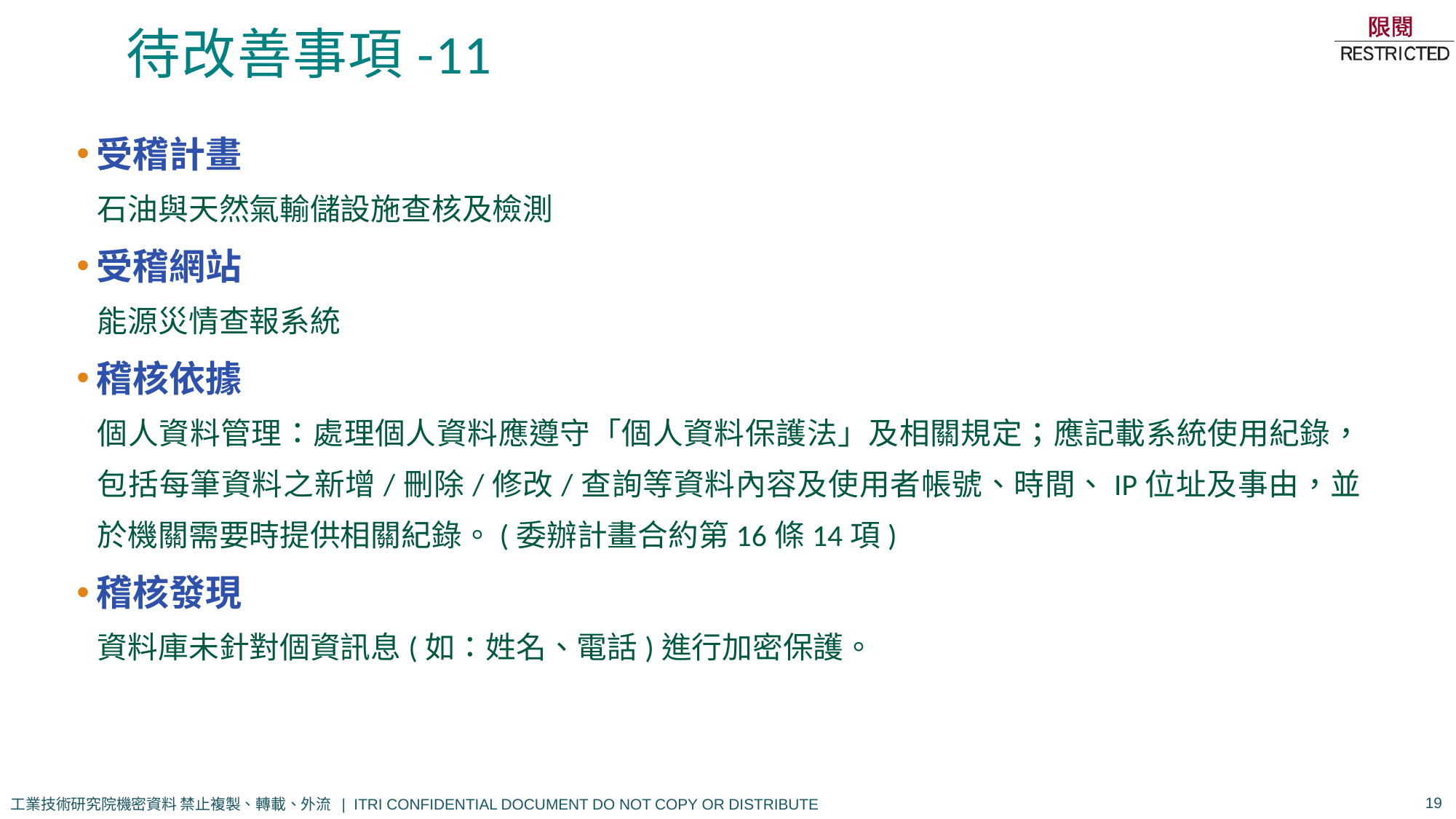

# 待改善事項-11
受稽計畫
石油與天然氣輸儲設施查核及檢測
受稽網站
能源災情查報系統
稽核依據
個人資料管理：處理個人資料應遵守「個人資料保護法」及相關規定；應記載系統使用紀錄，包括每筆資料之新增/刪除/修改/查詢等資料內容及使用者帳號、時間、IP位址及事由，並於機關需要時提供相關紀錄。(委辦計畫合約第16條14項)
稽核發現
資料庫未針對個資訊息(如：姓名、電話)進行加密保護。
19